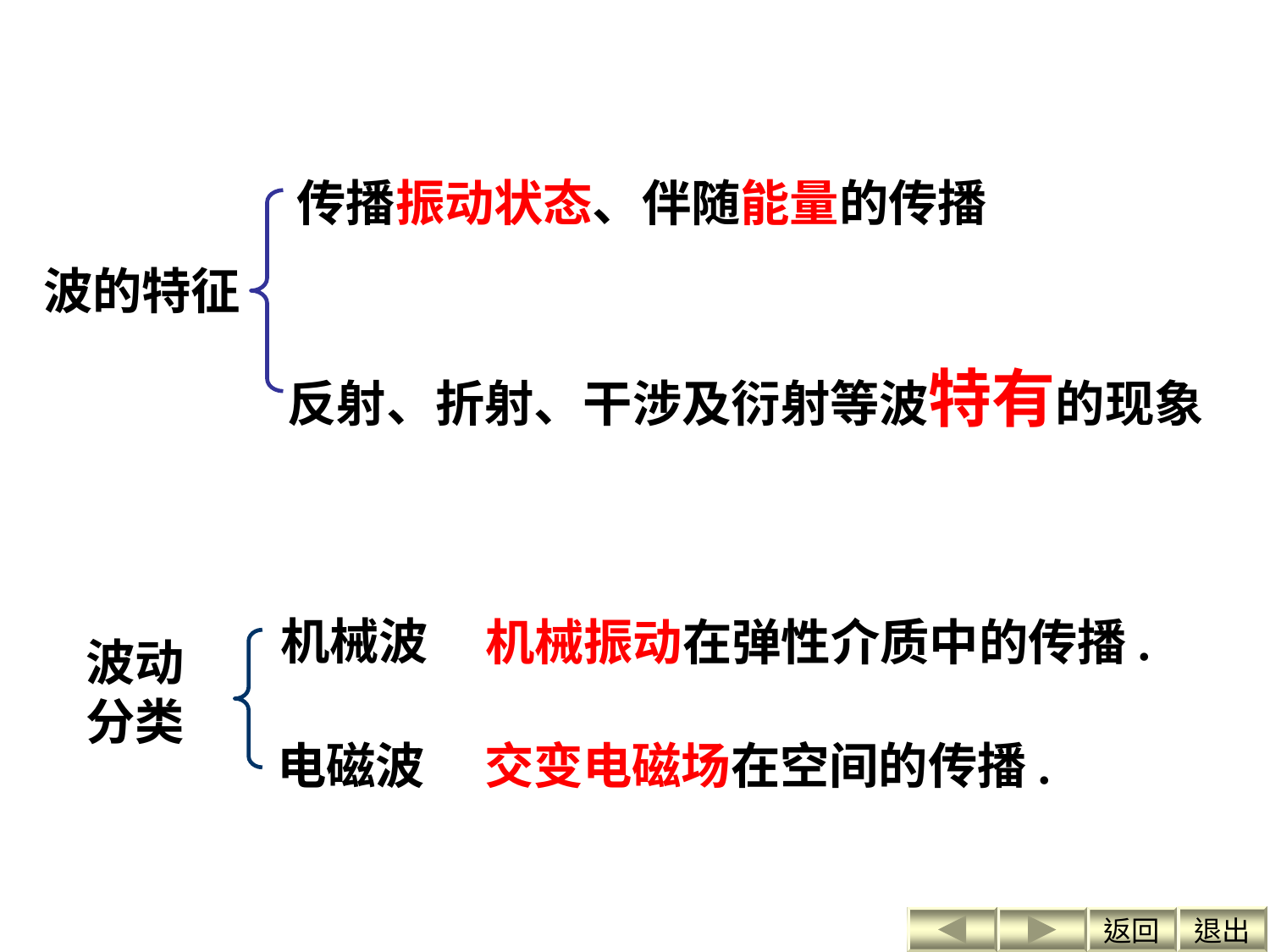

传播振动状态、伴随能量的传播

波的特征
反射、折射、干涉及衍射等波特有的现象
机械波
机械振动在弹性介质中的传播.
波动分类

电磁波
交变电磁场在空间的传播.